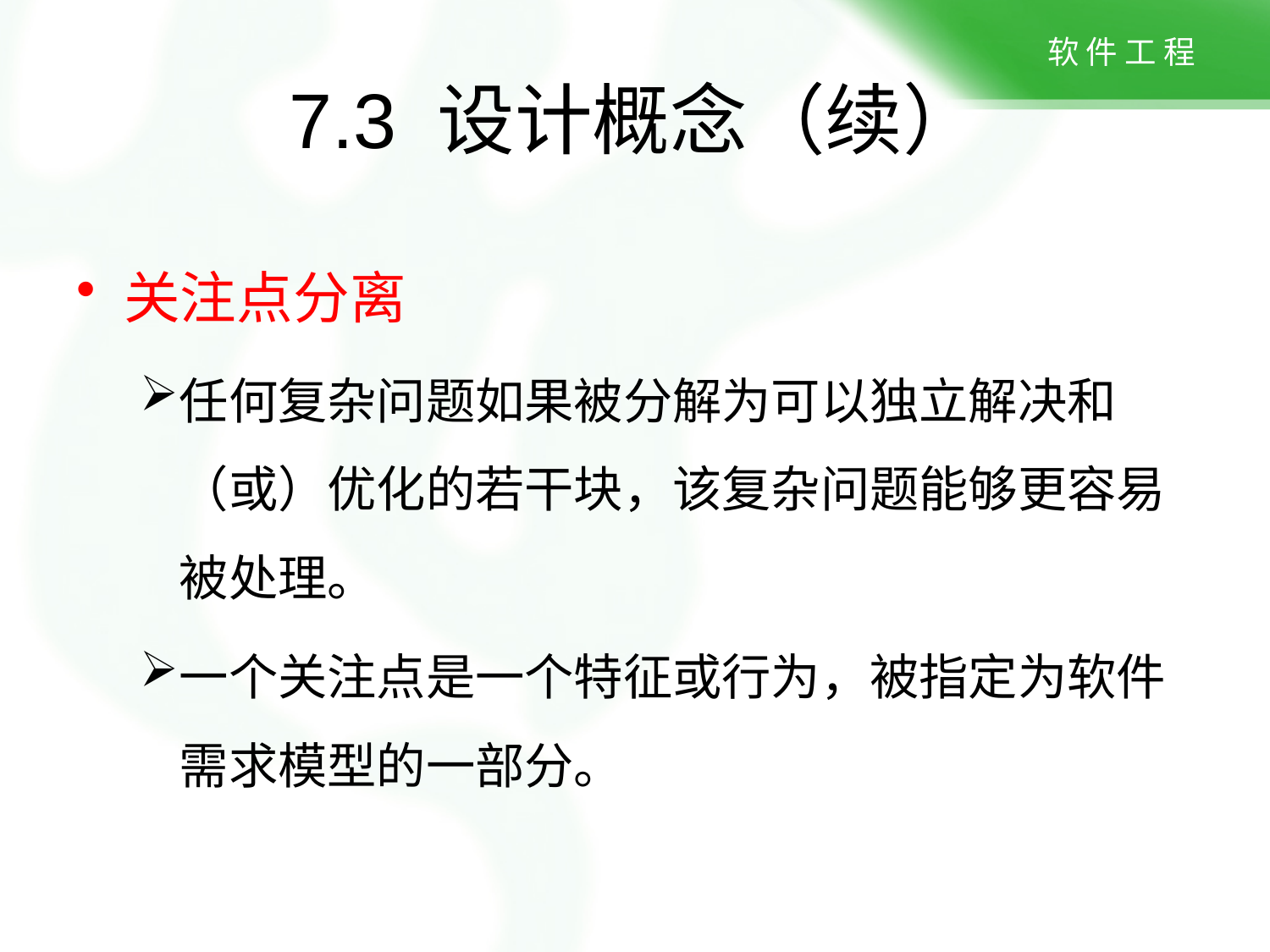

7.3 设计概念（续）
关注点分离
任何复杂问题如果被分解为可以独立解决和（或）优化的若干块，该复杂问题能够更容易被处理。
一个关注点是一个特征或行为，被指定为软件需求模型的一部分。